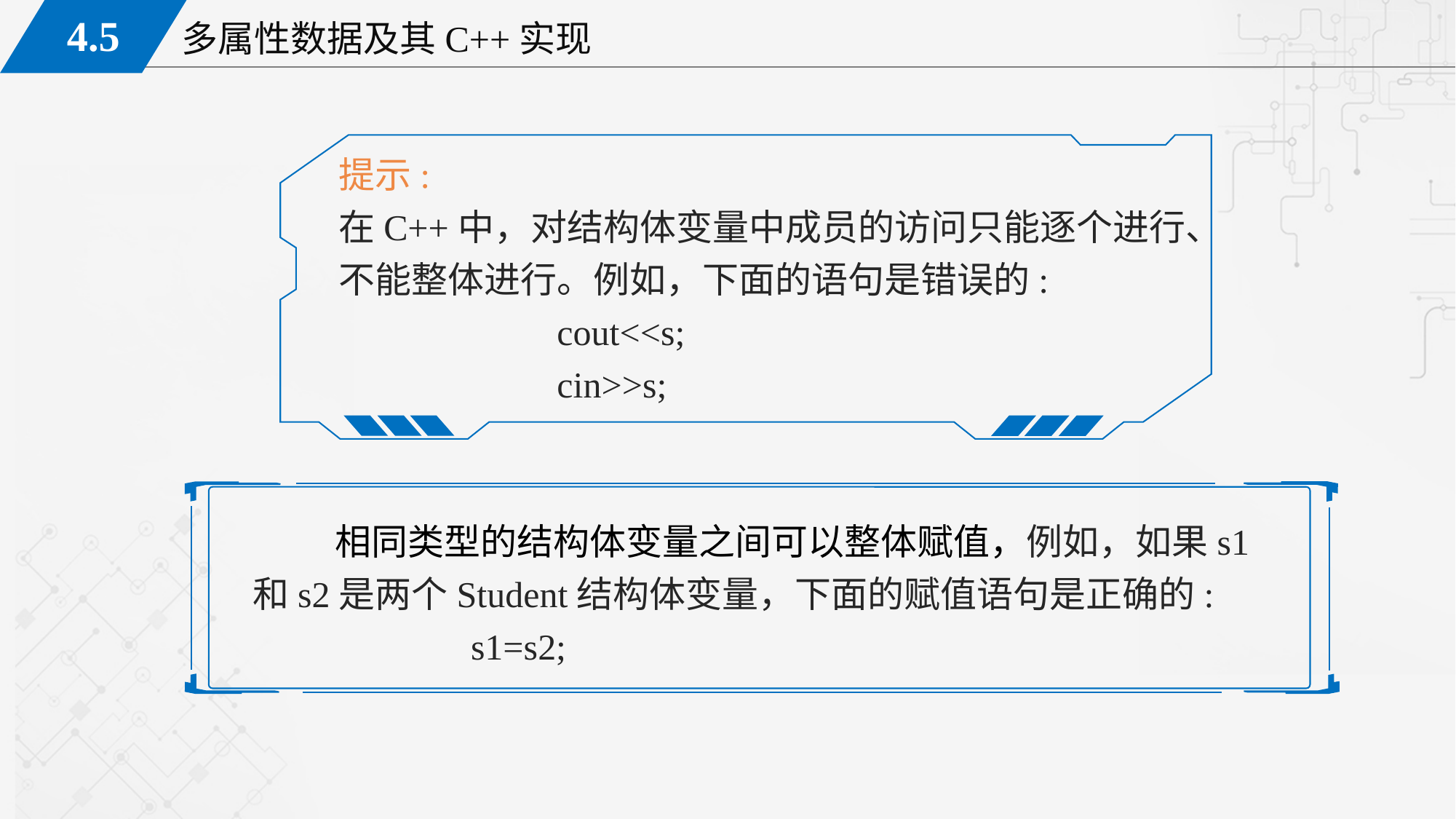

提示:
在C++中，对结构体变量中成员的访问只能逐个进行、不能整体进行。例如，下面的语句是错误的:
		cout<<s;
		cin>>s;

         相同类型的结构体变量之间可以整体赋值，例如，如果s1和s2是两个Student结构体变量，下面的赋值语句是正确的:
		s1=s2;